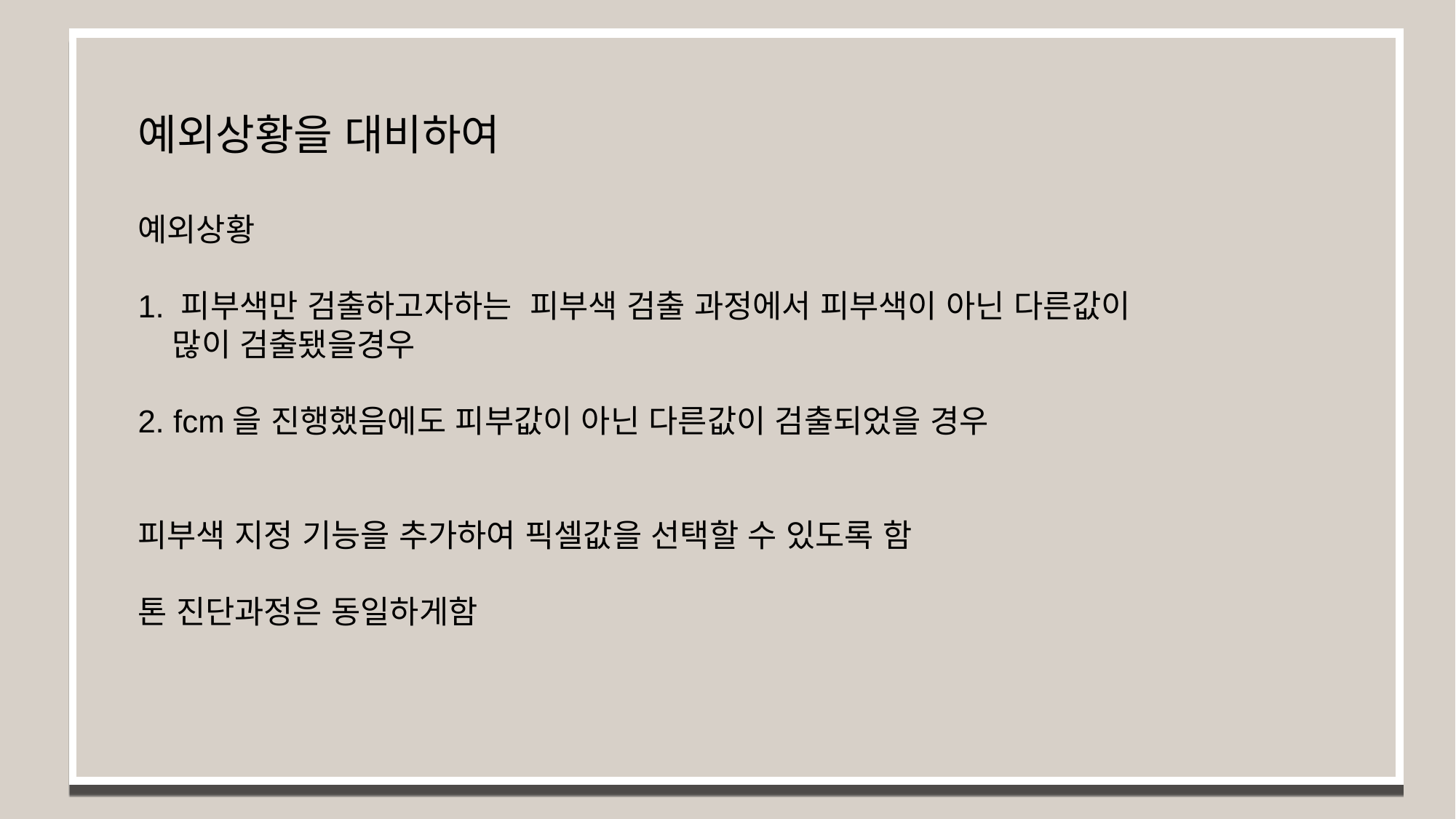

퍼스널컬러진단프로그램 FIND MY COLOR

예외상황을 대비하여

예외상황

1. 피부색만 검출하고자하는  피부색 검출 과정에서 피부색이 아닌 다른값이
   많이 검출됐을경우

2. fcm을 진행했음에도 피부값이 아닌 다른값이 검출되었을 경우

피부색 지정 기능을 추가하여 픽셀값을 선택할 수 있도록 함

톤 진단과정은 동일하게함

각 값 별 많다 / 적다의 기준
|  | V | b\* | S |
| --- | --- | --- | --- |
| 기존 기준 | 65.2 | 18.5 | 0.33 |
| 새로운 기준 | 70 | 18.5 | 0.25 |
기존 기준값을 포함한 다양한 기준으로 퍼스널 컬러를 판별한 결과
새로운 기준을 겨울  / 여름 구분영역에 적용하는것이 효과가 좋았음

[출처 : 퍼스널 컬러 스킨 톤 유형 분류의 정량적 평가 모델 구축에 대한 연구]